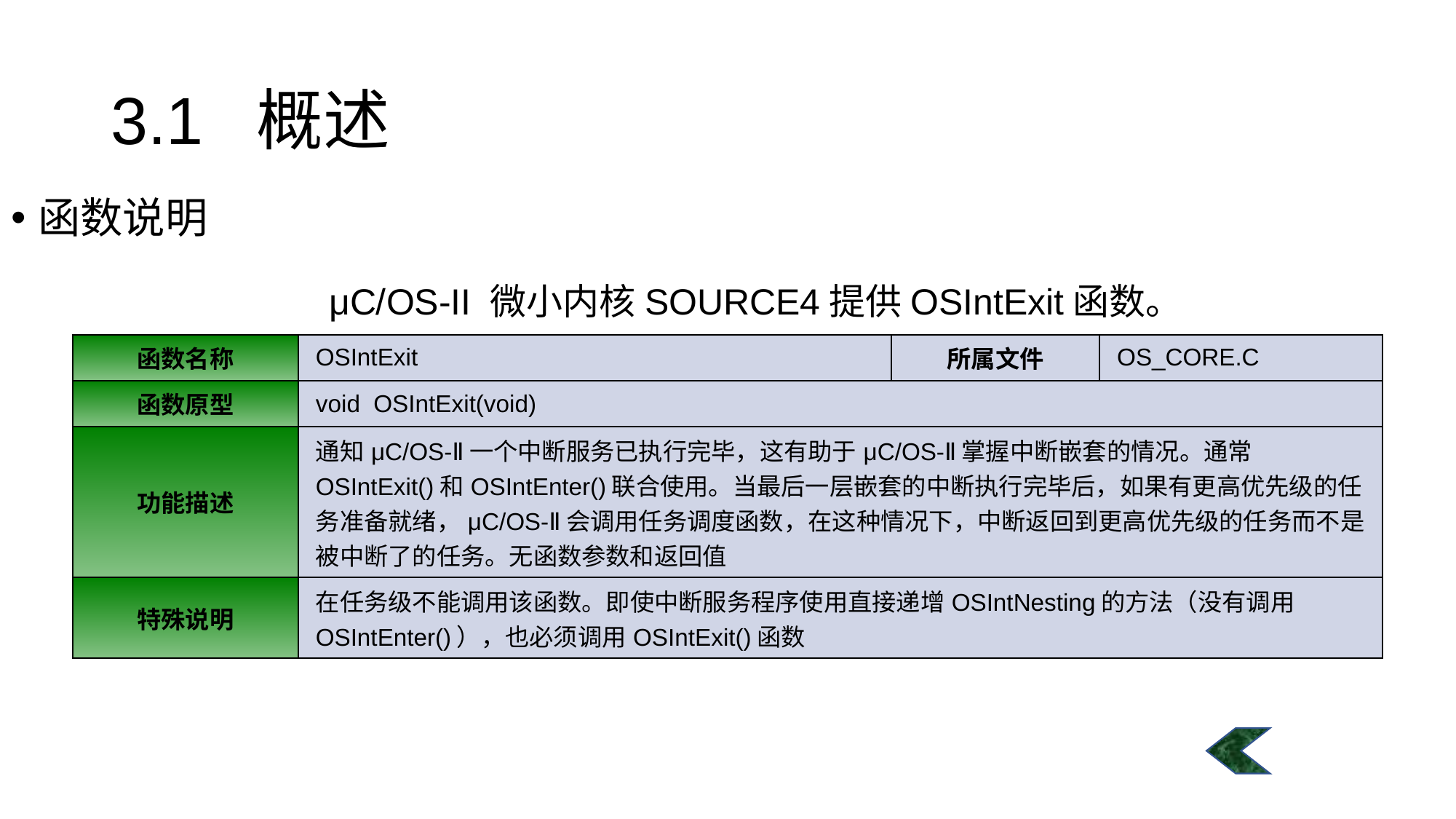

# 3.1  概述
函数说明
μC/OS-II 微小内核SOURCE4提供OSIntExit函数。
| 函数名称 | OSIntExit | 所属文件 | OS\_CORE.C |
| --- | --- | --- | --- |
| 函数原型 | void OSIntExit(void) |  |  |
| 功能描述 | 通知μC/OS-Ⅱ一个中断服务已执行完毕，这有助于μC/OS-Ⅱ掌握中断嵌套的情况。通常OSIntExit()和OSIntEnter()联合使用。当最后一层嵌套的中断执行完毕后，如果有更高优先级的任务准备就绪，μC/OS-Ⅱ会调用任务调度函数，在这种情况下，中断返回到更高优先级的任务而不是被中断了的任务。无函数参数和返回值 |  |  |
| 特殊说明 | 在任务级不能调用该函数。即使中断服务程序使用直接递增OSIntNesting的方法（没有调用OSIntEnter()），也必须调用OSIntExit()函数 |  |  |